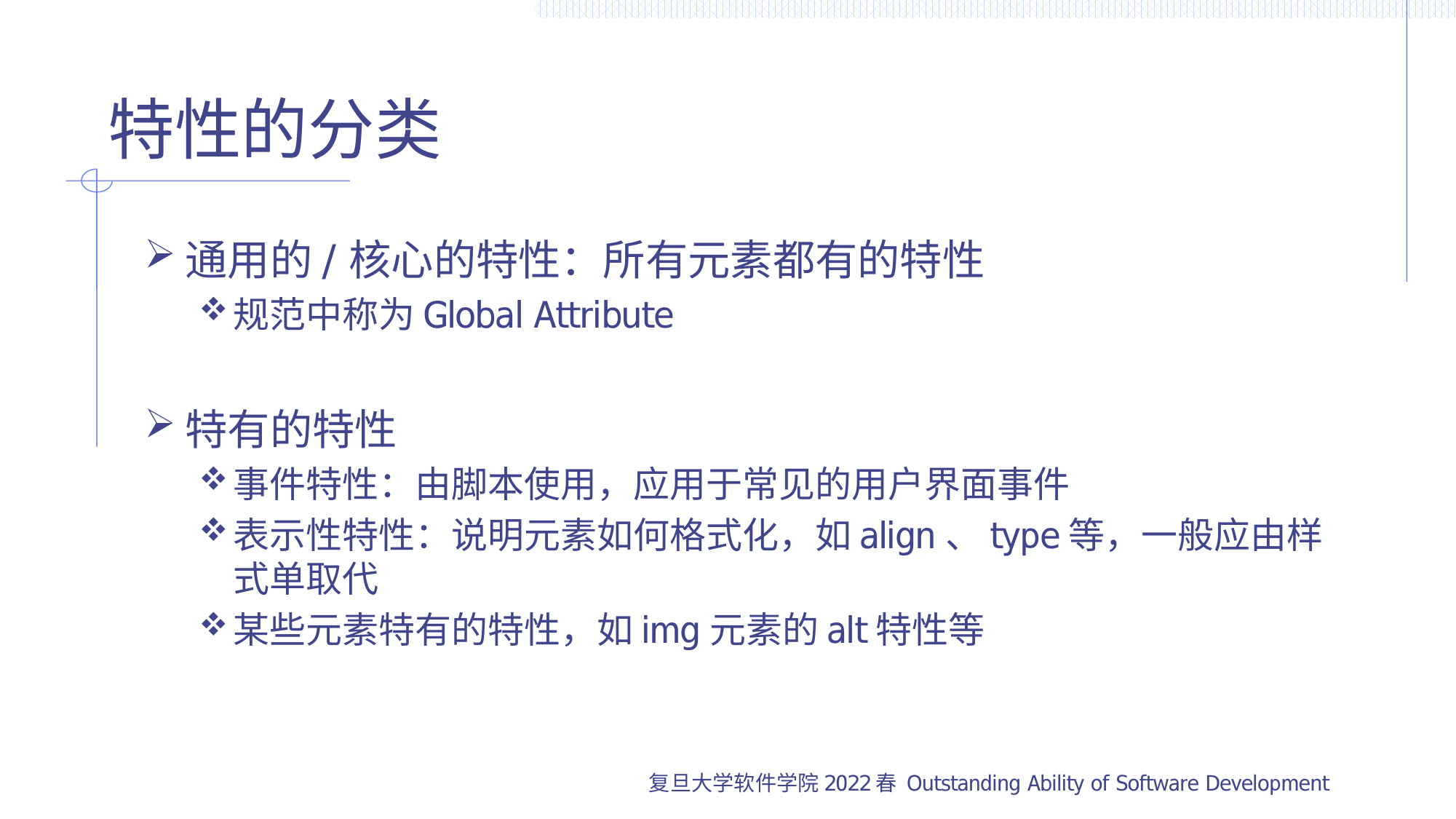

# 特性的分类
通用的/核心的特性：所有元素都有的特性
规范中称为Global Attribute

特有的特性
事件特性：由脚本使用，应用于常见的用户界面事件
表示性特性：说明元素如何格式化，如align、type等，一般应由样式单取代
某些元素特有的特性，如img元素的alt特性等